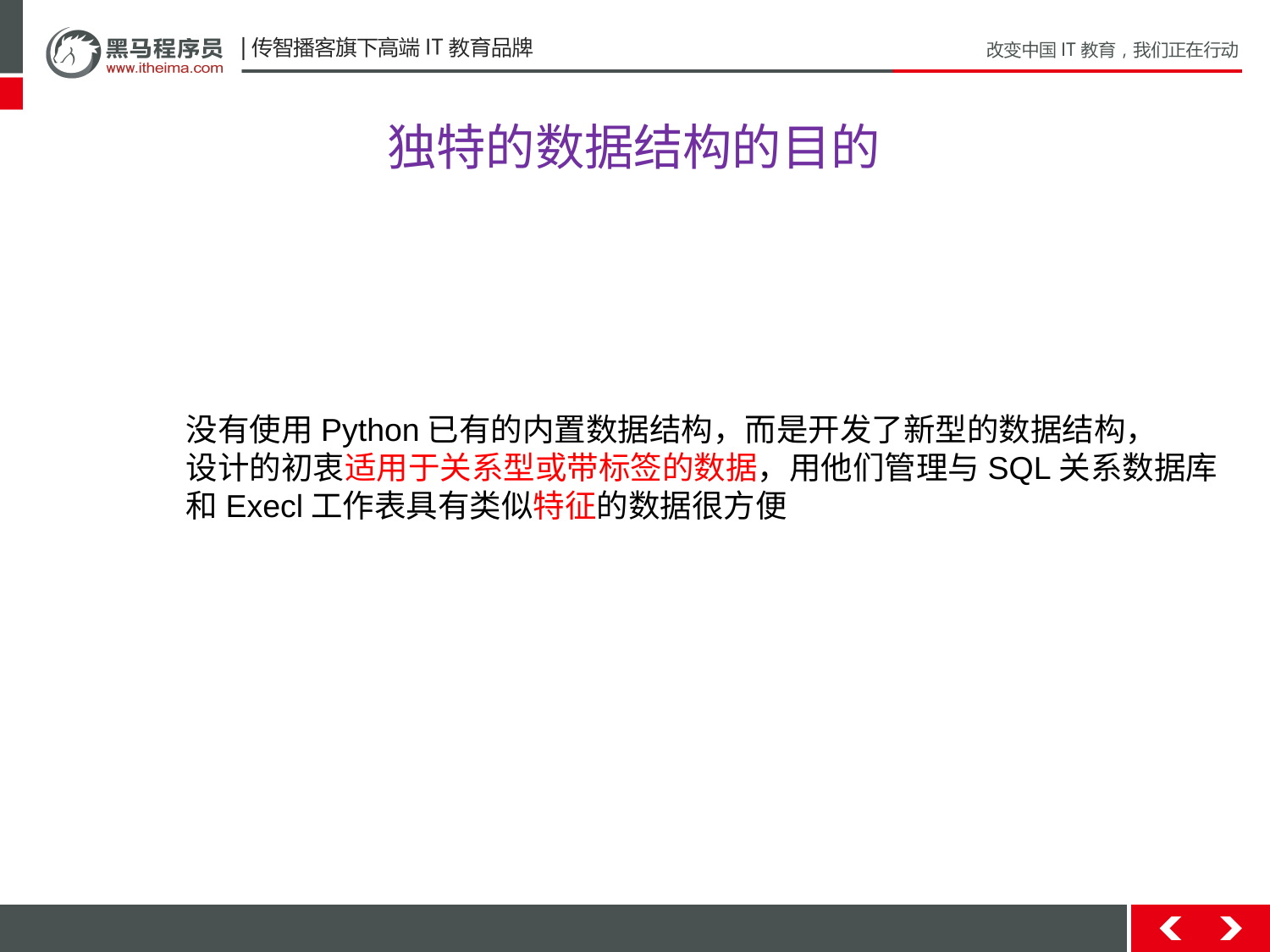

# 独特的数据结构的目的
没有使用Python已有的内置数据结构，而是开发了新型的数据结构，
设计的初衷适用于关系型或带标签的数据，用他们管理与SQL关系数据库
和Execl工作表具有类似特征的数据很方便